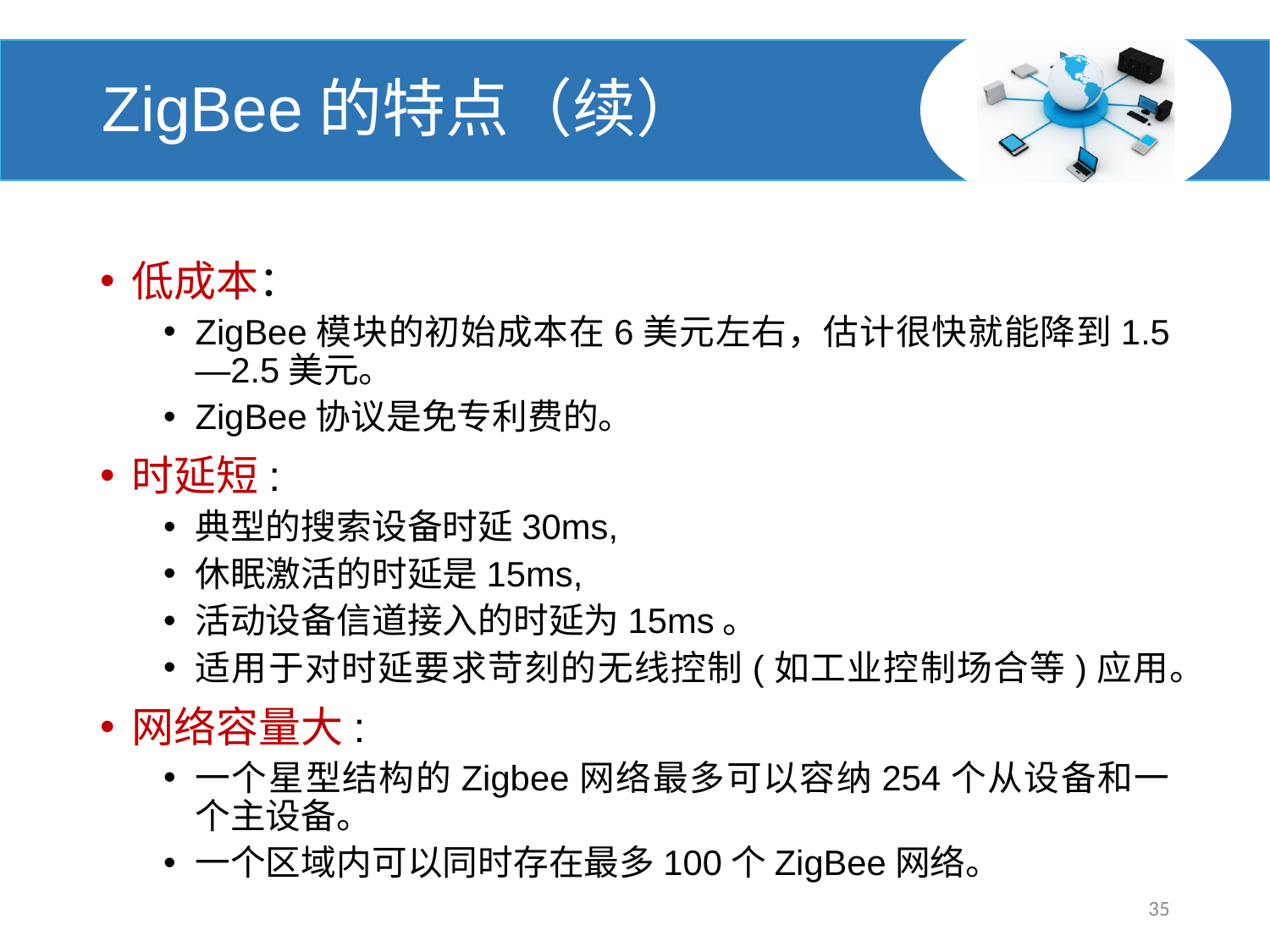

# ZigBee的特点（续）
低成本：
ZigBee模块的初始成本在6美元左右，估计很快就能降到1.5—2.5美元。
ZigBee协议是免专利费的。
时延短:
典型的搜索设备时延30ms,
休眠激活的时延是15ms,
活动设备信道接入的时延为15ms。
适用于对时延要求苛刻的无线控制(如工业控制场合等)应用。
网络容量大:
一个星型结构的Zigbee网络最多可以容纳254个从设备和一个主设备。
一个区域内可以同时存在最多100个ZigBee网络。

35